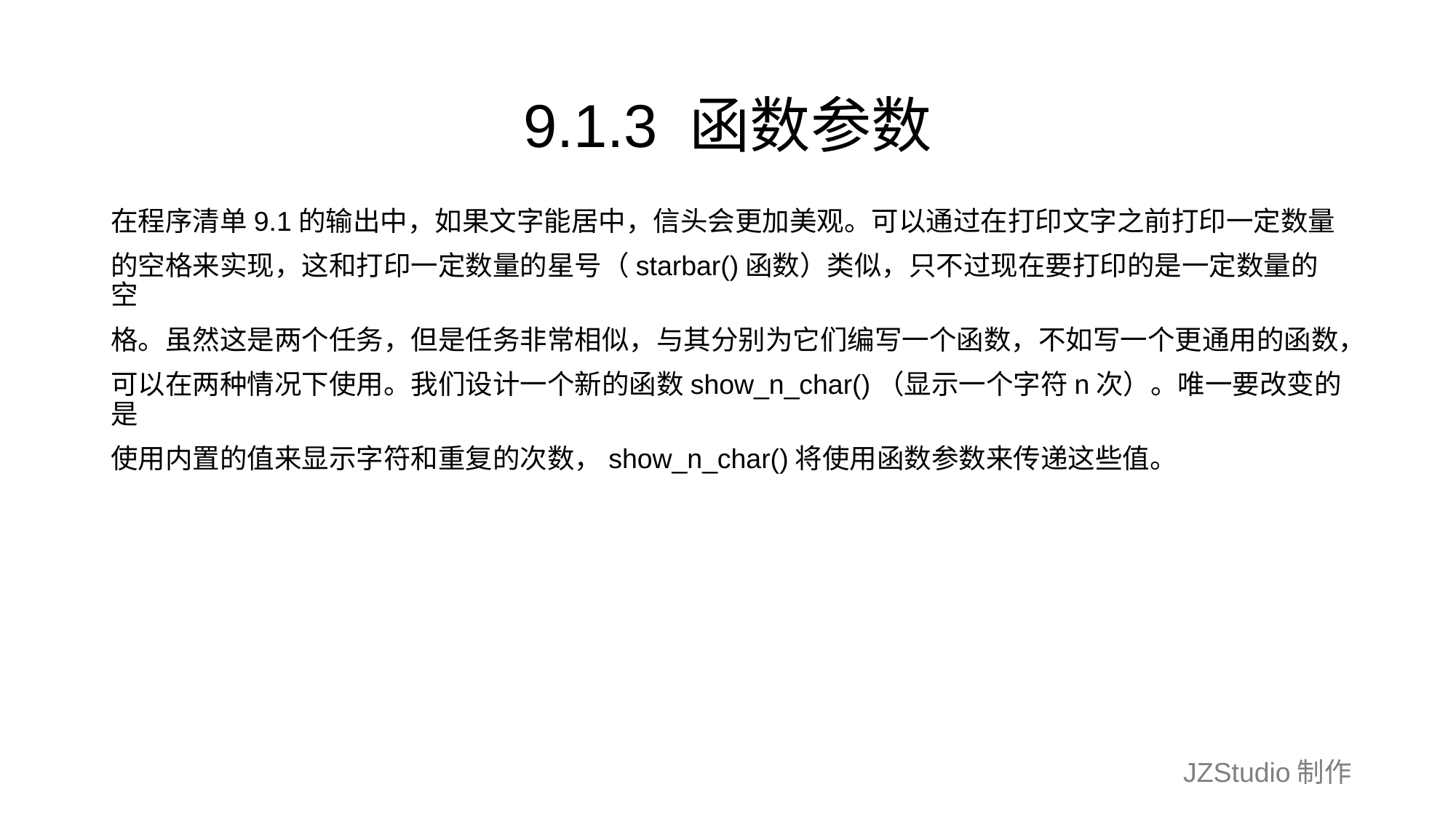

# 9.1.3 函数参数
在程序清单9.1的输出中，如果文字能居中，信头会更加美观。可以通过在打印文字之前打印一定数量
的空格来实现，这和打印一定数量的星号（starbar()函数）类似，只不过现在要打印的是一定数量的空
格。虽然这是两个任务，但是任务非常相似，与其分别为它们编写一个函数，不如写一个更通用的函数，
可以在两种情况下使用。我们设计一个新的函数show_n_char()（显示一个字符n次）。唯一要改变的是
使用内置的值来显示字符和重复的次数，show_n_char()将使用函数参数来传递这些值。